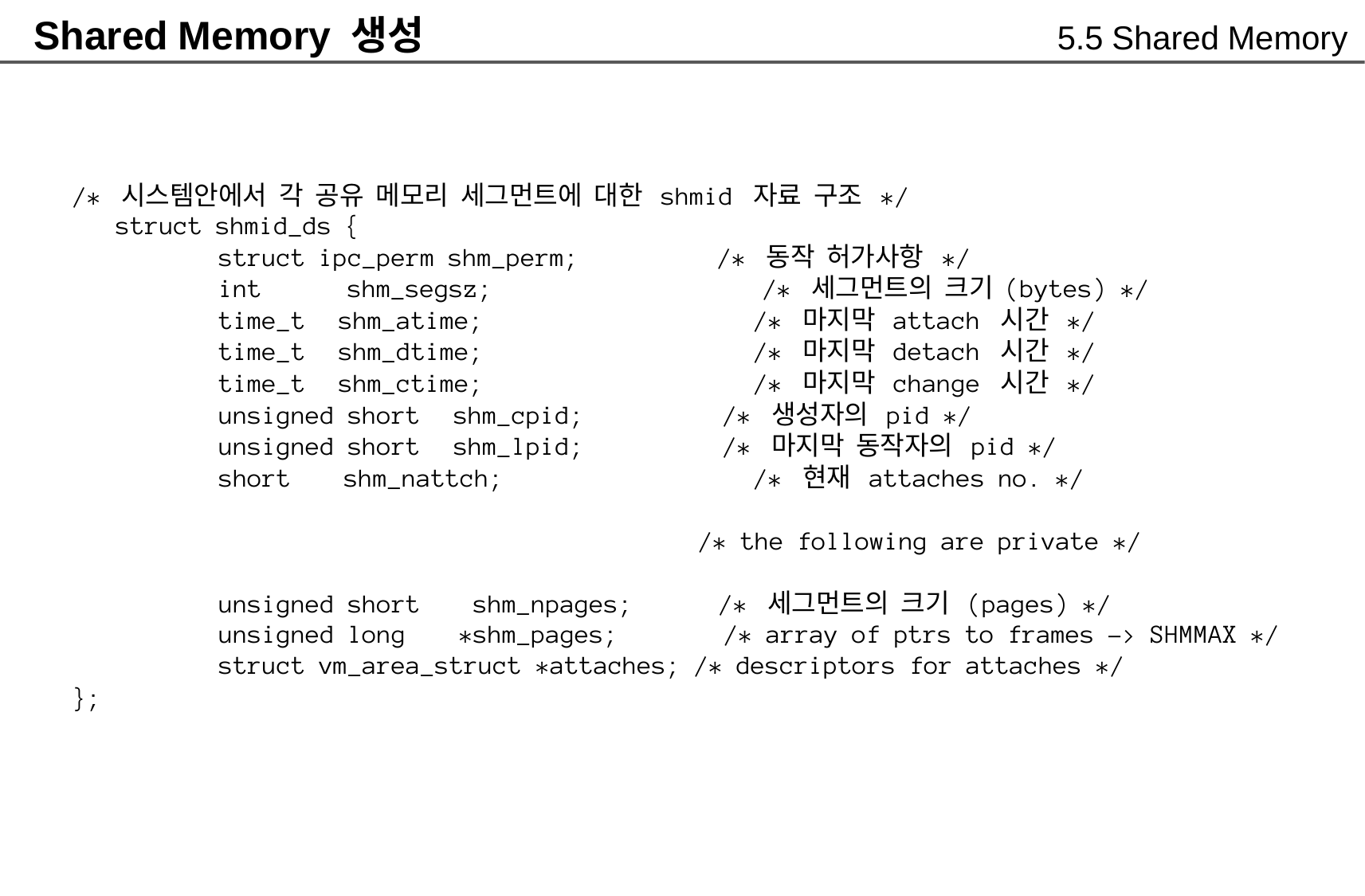

Shared Memory 생성
5.5 Shared Memory

/*  시스템안에서  각  공유  메모리  세그먼트에  대한  shmid  자료  구조  */
	struct  shmid_ds  {
		struct  ipc_perm  shm_perm;                     /*  동작  허가사항  */
		int             shm_segsz;                                         /*  세그먼트의  크기 (bytes)  */
		time_t     shm_atime;                                         /*  마지막  attach  시간  */
		time_t     shm_dtime;                                         /*  마지막  detach  시간  */
		time_t     shm_ctime;                                         /*  마지막  change  시간  */
		unsigned  short     shm_cpid;                     /*  생성자의  pid  */
		unsigned  short     shm_lpid;                     /*  마지막  동작자의  pid  */
		short        shm_nattch;                                      /*  현재  attaches  no.  */

			/*  the  following  are  private  */

		unsigned  short        shm_npages;             /*  세그먼트의  크기  (pages)  */
		unsigned  long        *shm_pages;                /*  array  of  ptrs  to  frames  ->  SHMMAX  */
		struct  vm_area_struct  *attaches;  /*  descriptors  for  attaches  */
};